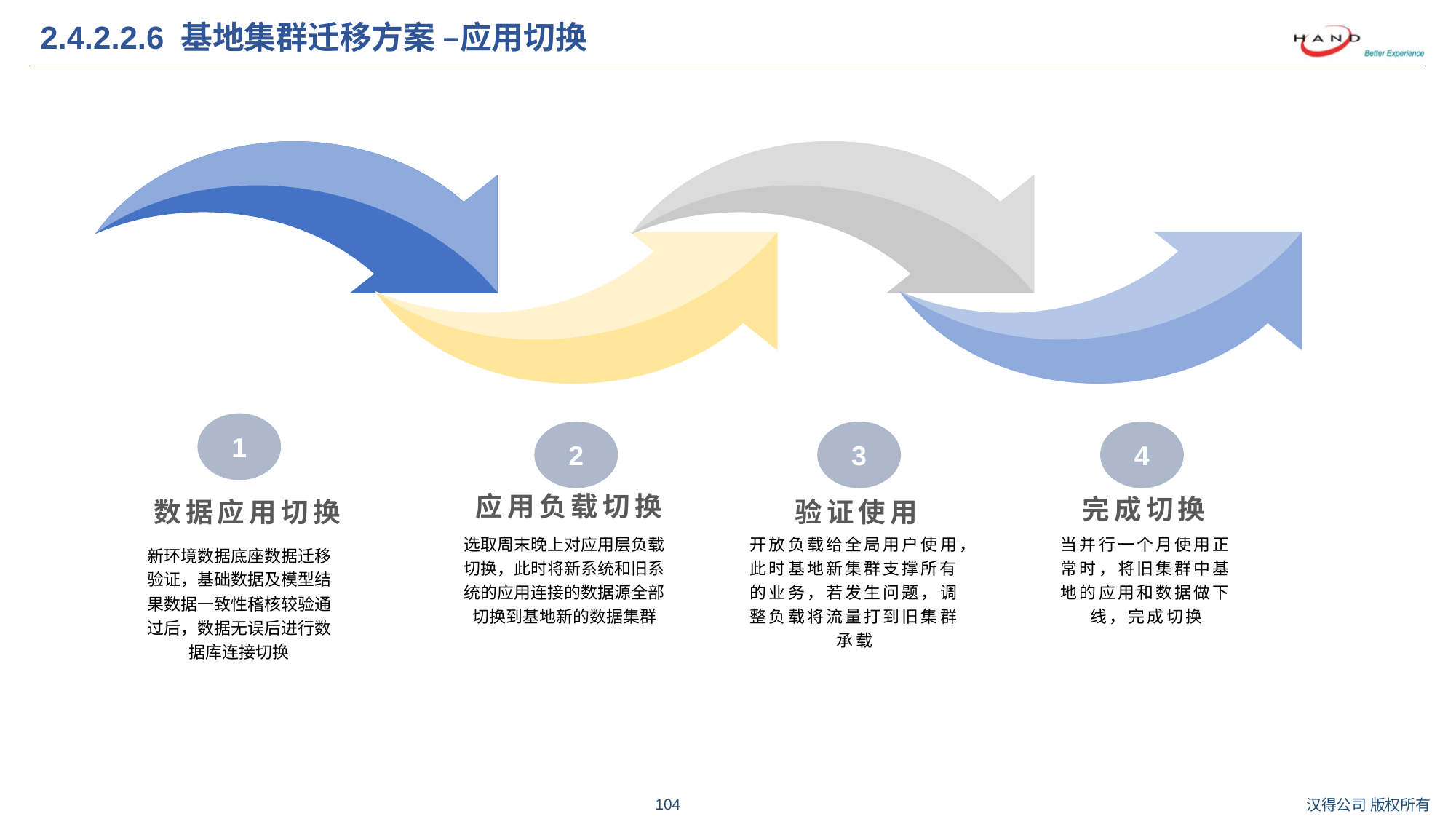

# 2.4.2.2.6 基地集群迁移方案 –应用切换

1
2
3
4
应用负载切换
完成切换
数据应用切换
验证使用
选取周末晚上对应用层负载切换，此时将新系统和旧系统的应用连接的数据源全部切换到基地新的数据集群
开放负载给全局用户使用，此时基地新集群支撑所有的业务，若发生问题，调整负载将流量打到旧集群承载
当并行一个月使用正常时，将旧集群中基地的应用和数据做下线，完成切换
新环境数据底座数据迁移验证，基础数据及模型结果数据一致性稽核较验通过后，数据无误后进行数据库连接切换